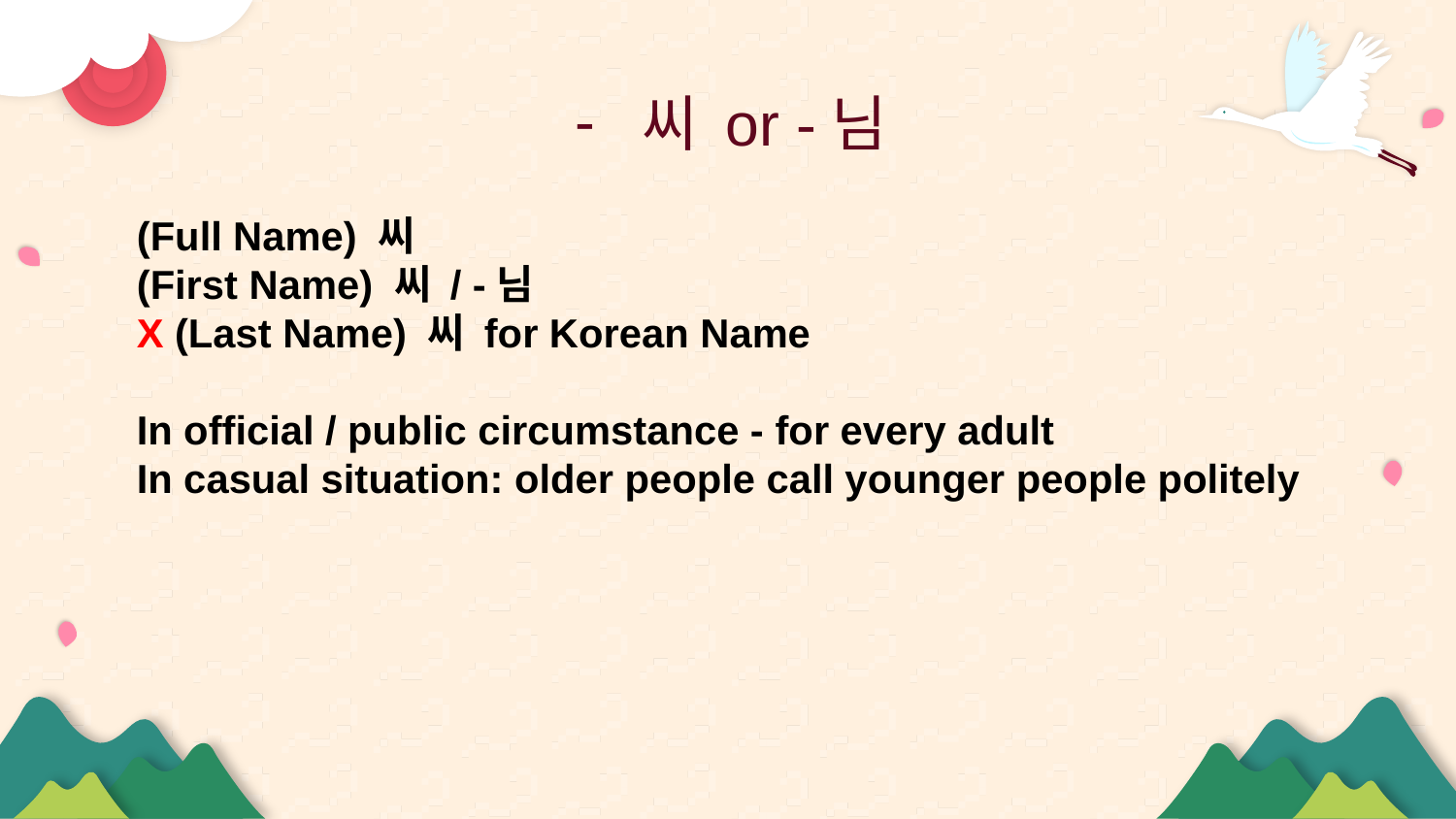

# 씨 or -님
(Full Name) 씨
(First Name) 씨 / -님
X (Last Name) 씨 for Korean Name

In official / public circumstance - for every adult
In casual situation: older people call younger people politely